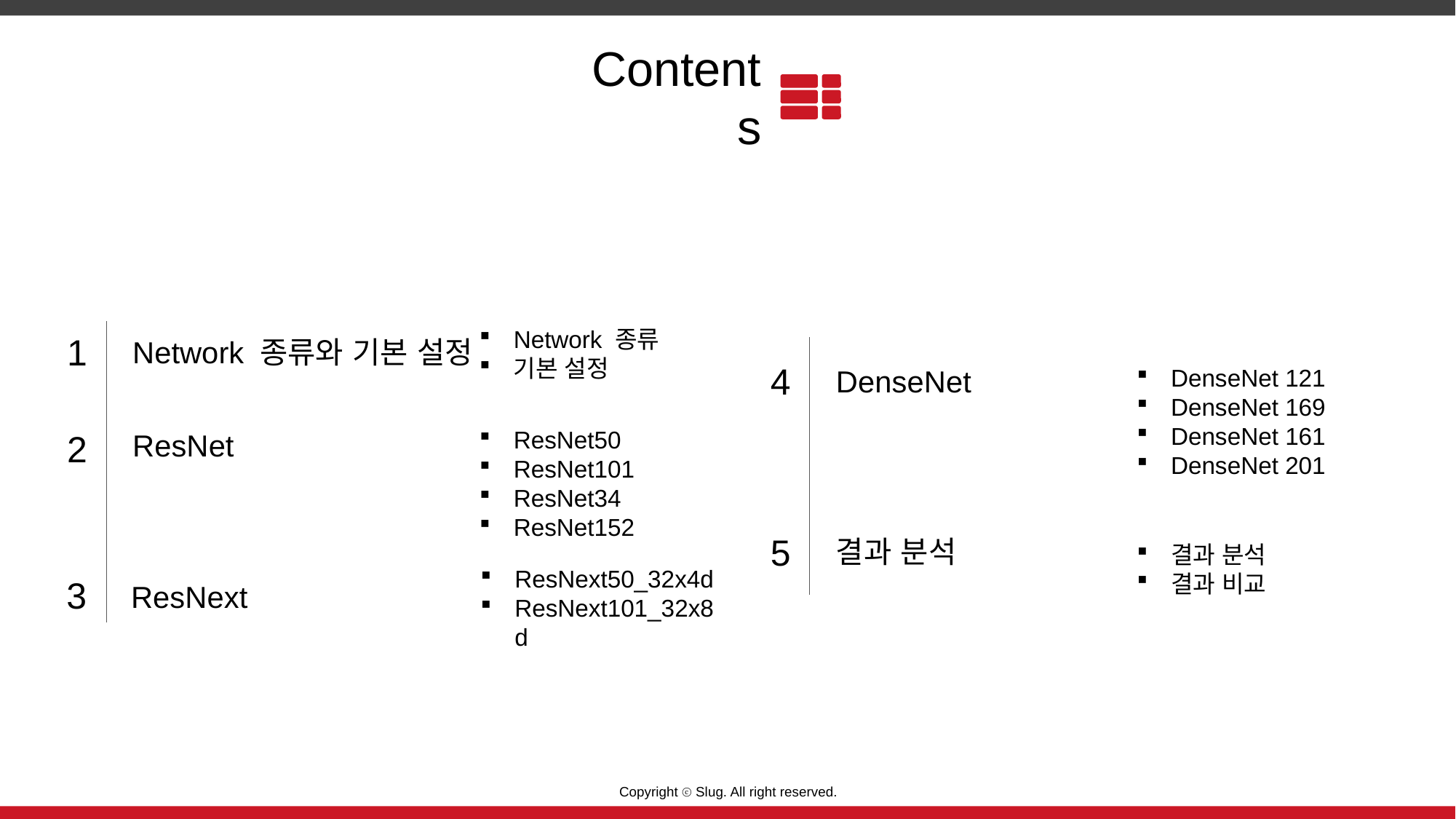

Contents

Network 종류
기본 설정
1
Network 종류와 기본 설정
4
DenseNet 121
DenseNet 169
DenseNet 161
DenseNet 201
DenseNet
ResNet50
ResNet101
ResNet34
ResNet152
2
ResNet
5
결과 분석
결과 분석
결과 비교
3
ResNext
ResNext50_32x4d
ResNext101_32x8d